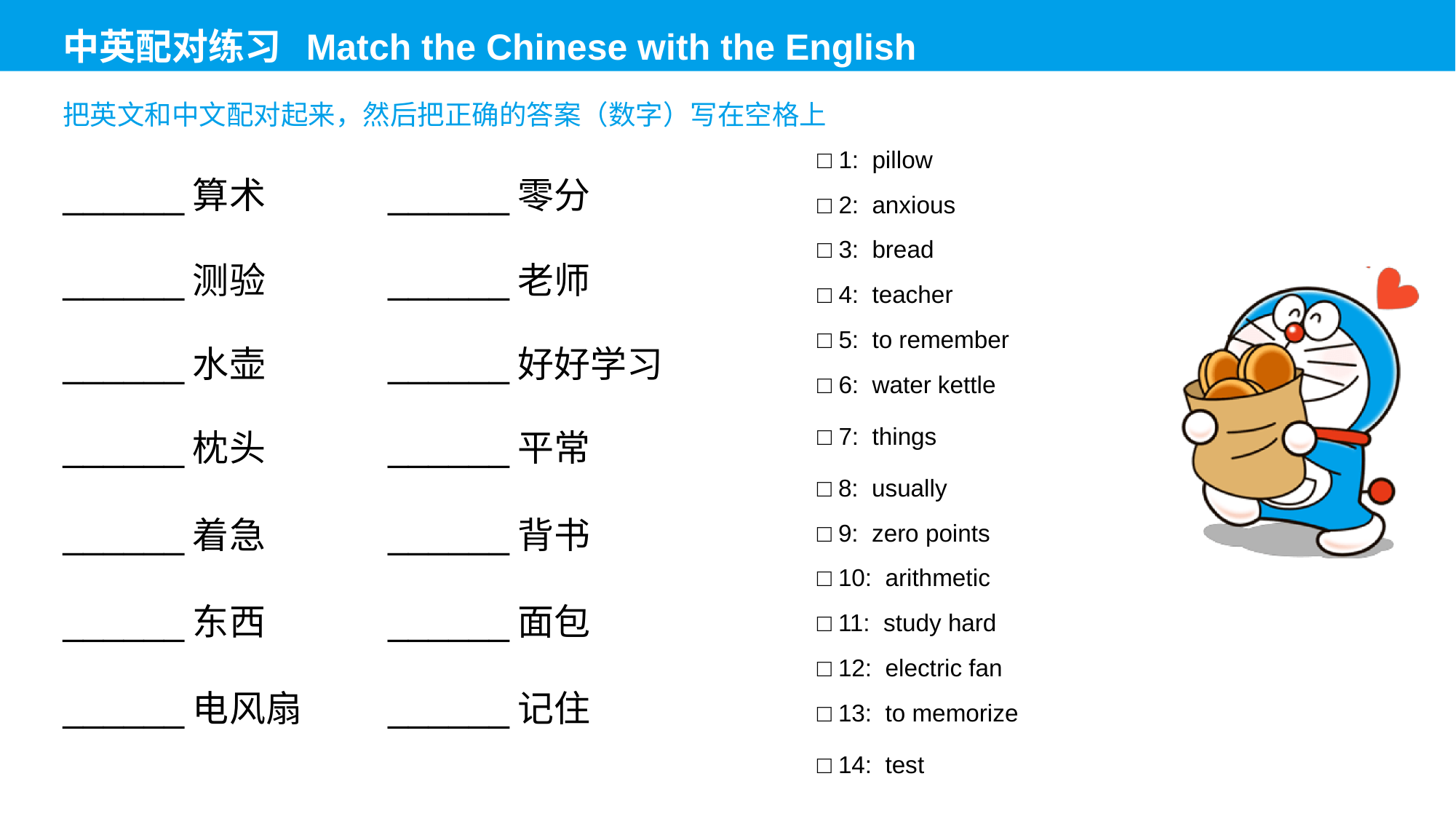

□ 1:  pillow
______算术
______零分
□ 2:  anxious
□ 3:  bread
______测验
______老师
□ 4:  teacher
□ 5:  to remember
______水壶
______好好学习
□ 6:  water kettle
□ 7:  things
______枕头
______平常
□ 8:  usually
______着急
______背书
□ 9:  zero points
□ 10:  arithmetic
______东西
______面包
□ 11:  study hard
□ 12:  electric fan
______电风扇
______记住
□ 13:  to memorize
□ 14:  test